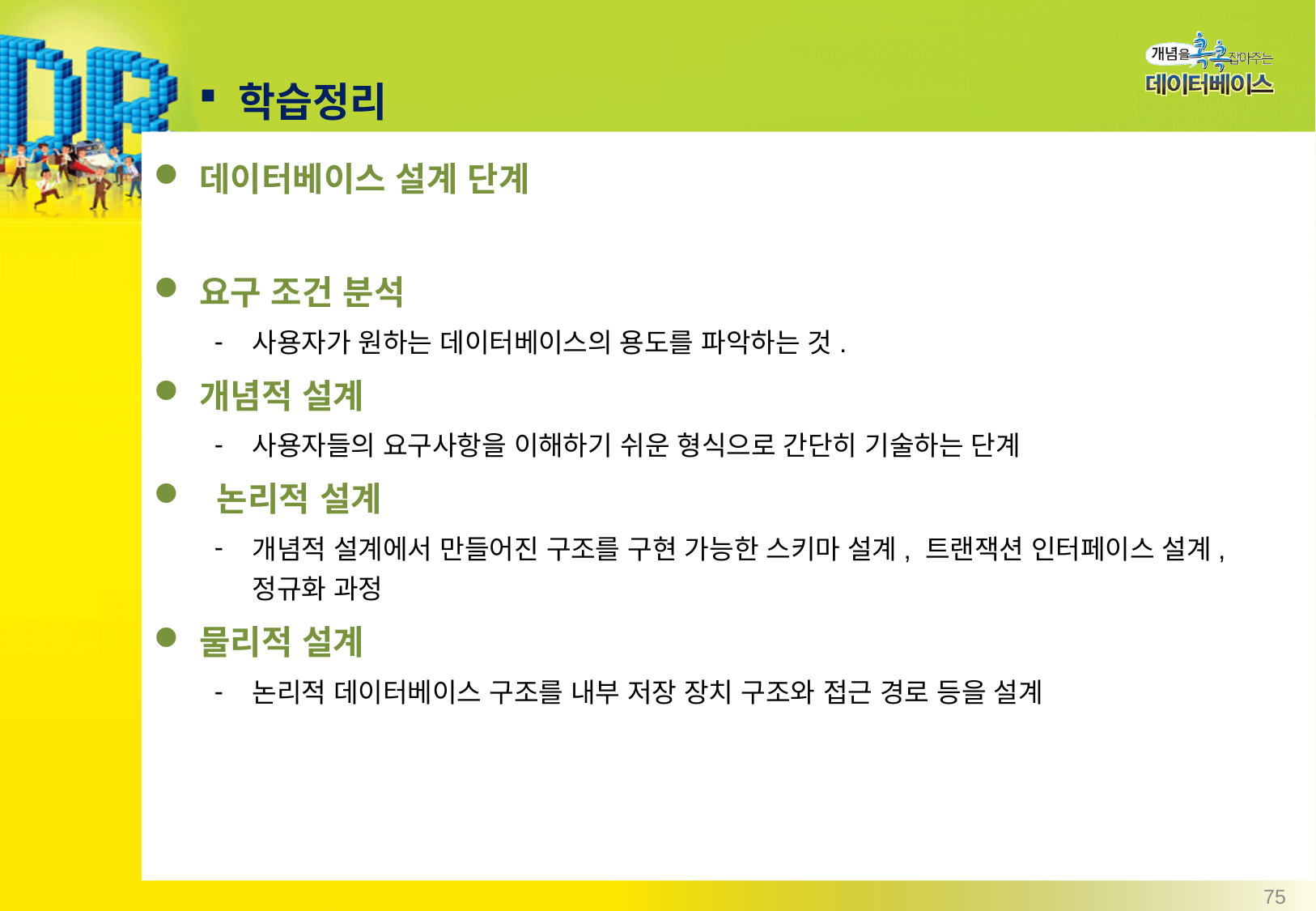

학습정리
데이터베이스 설계 단계

요구 조건 분석
사용자가 원하는 데이터베이스의 용도를 파악하는 것.
개념적 설계
사용자들의 요구사항을 이해하기 쉬운 형식으로 간단히 기술하는 단계
 논리적 설계
개념적 설계에서 만들어진 구조를 구현 가능한 스키마 설계, 트랜잭션 인터페이스 설계, 정규화 과정
물리적 설계
논리적 데이터베이스 구조를 내부 저장 장치 구조와 접근 경로 등을 설계
75